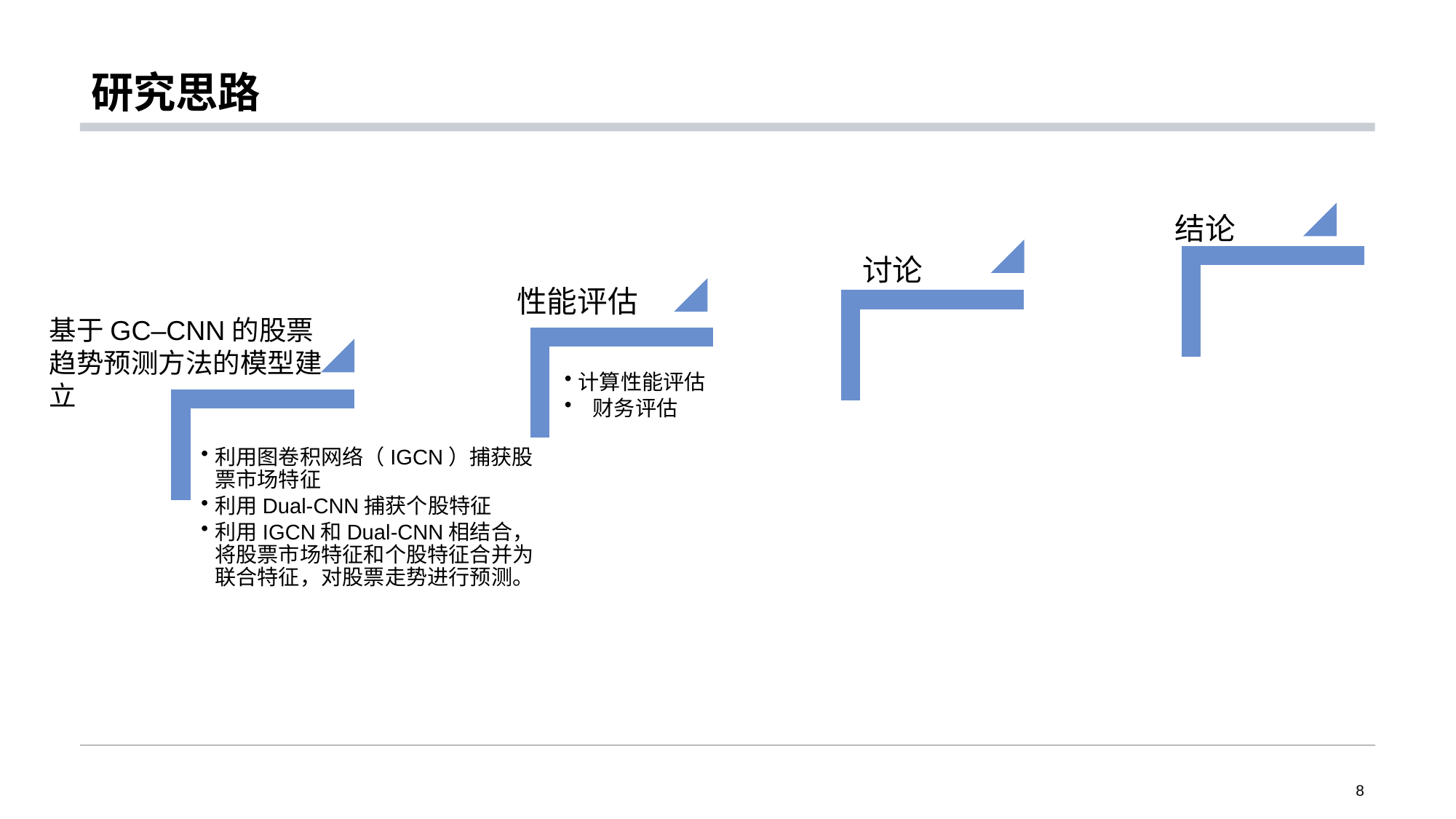

# 研究思路

利用图卷积网络（IGCN）捕获股票市场特征
利用Dual-CNN捕获个股特征
利用IGCN和Dual-CNN相结合，将股票市场特征和个股特征合并为联合特征，对股票走势进行预测。

计算性能评估
  财务评估

结论

讨论

性能评估
基于GC–CNN的股票趋势预测方法的模型建立

8